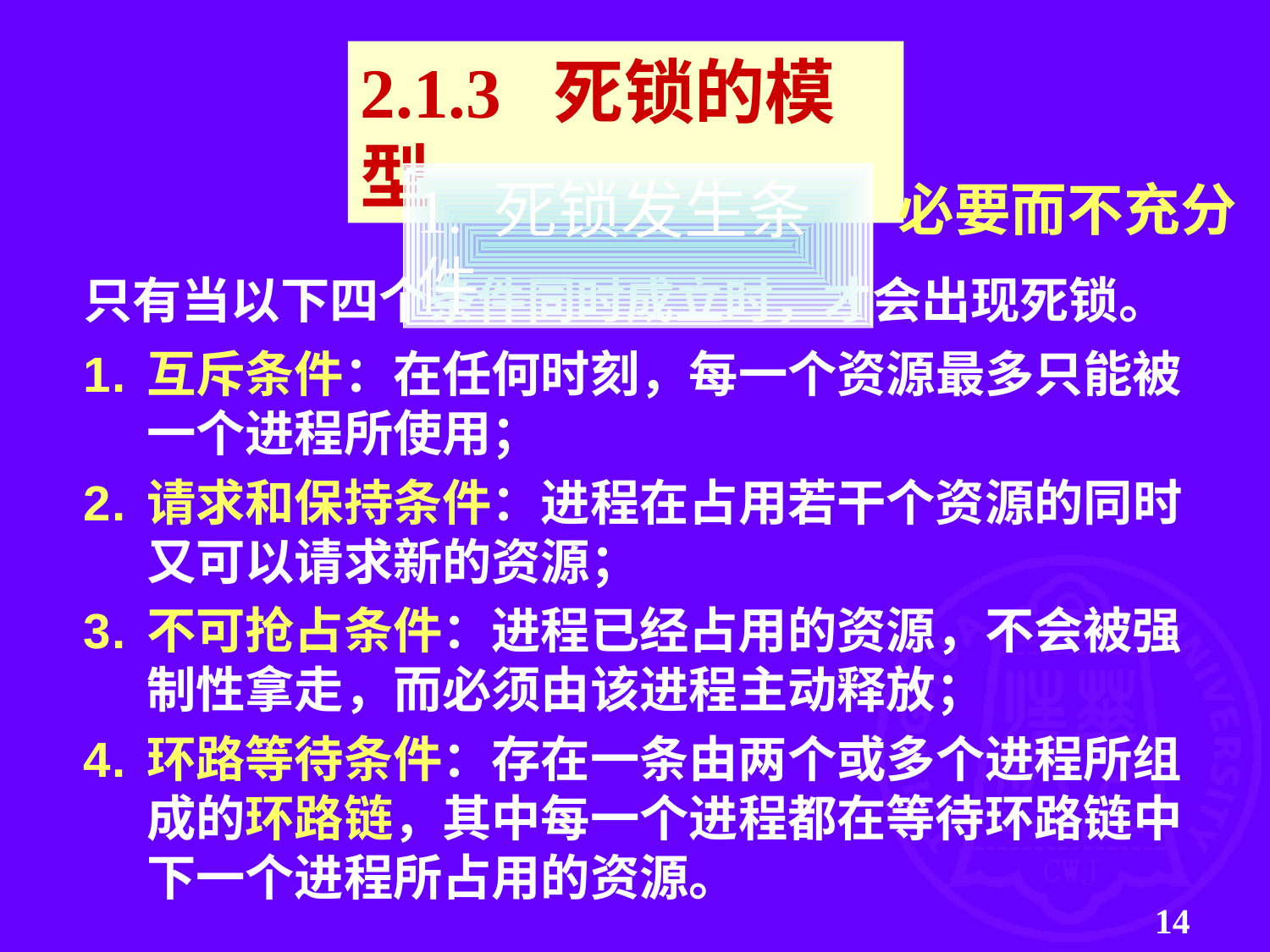

2.1.3  死锁的模型
1. 死锁发生条件
必要而不充分
只有当以下四个条件同时成立时，才会出现死锁。
互斥条件：在任何时刻，每一个资源最多只能被
一个进程所使用；
请求和保持条件：进程在占用若干个资源的同时
又可以请求新的资源；
不可抢占条件：进程已经占用的资源，不会被强
制性拿走，而必须由该进程主动释放；
环路等待条件：存在一条由两个或多个进程所组
成的环路链，其中每一个进程都在等待环路链中
下一个进程所占用的资源。